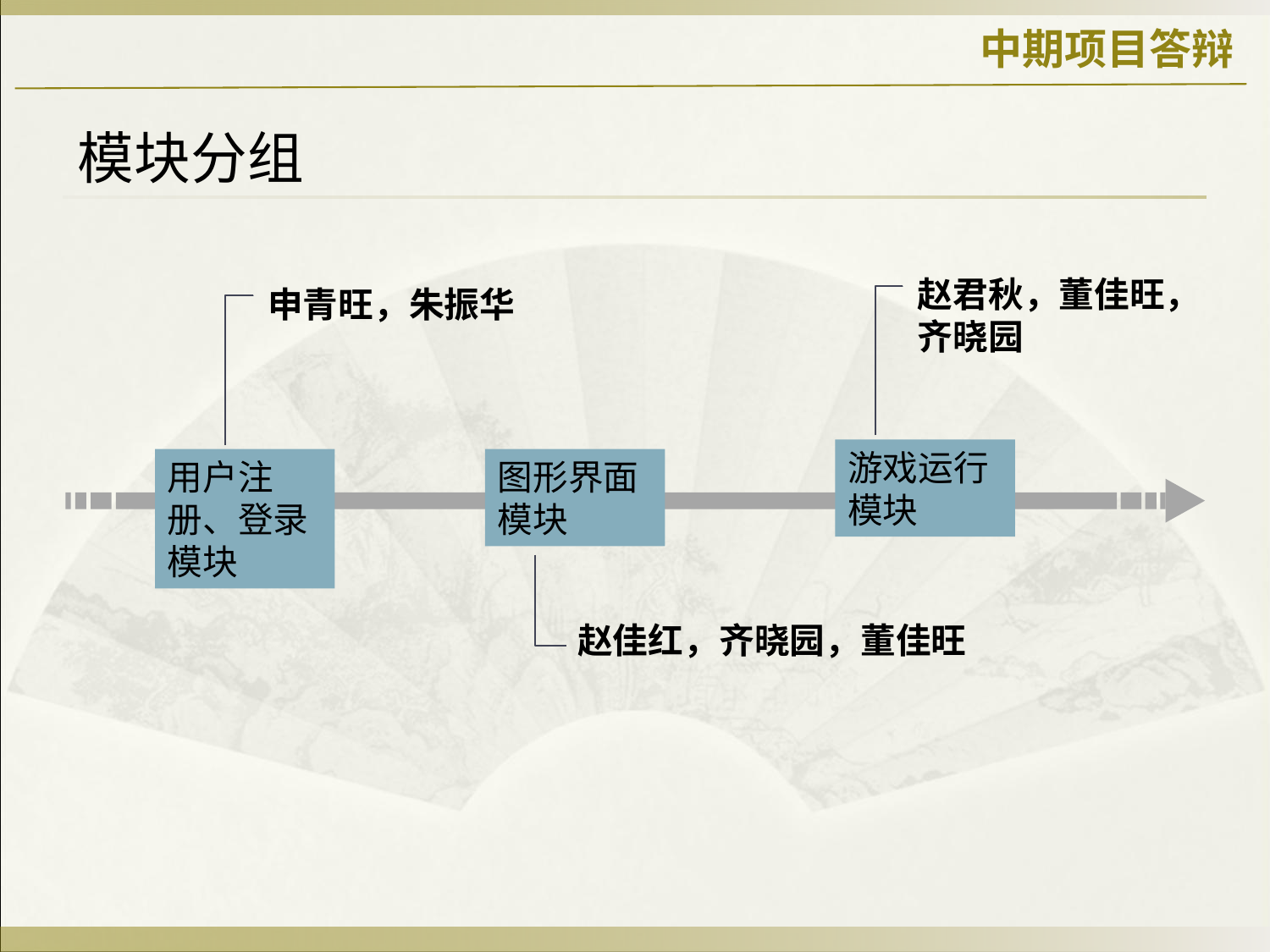

中期项目答辩
模块分组

赵君秋，董佳旺，齐晓园
申青旺，朱振华
游戏运行模块
用户注册、登录模块
图形界面模块

赵佳红，齐晓园，董佳旺